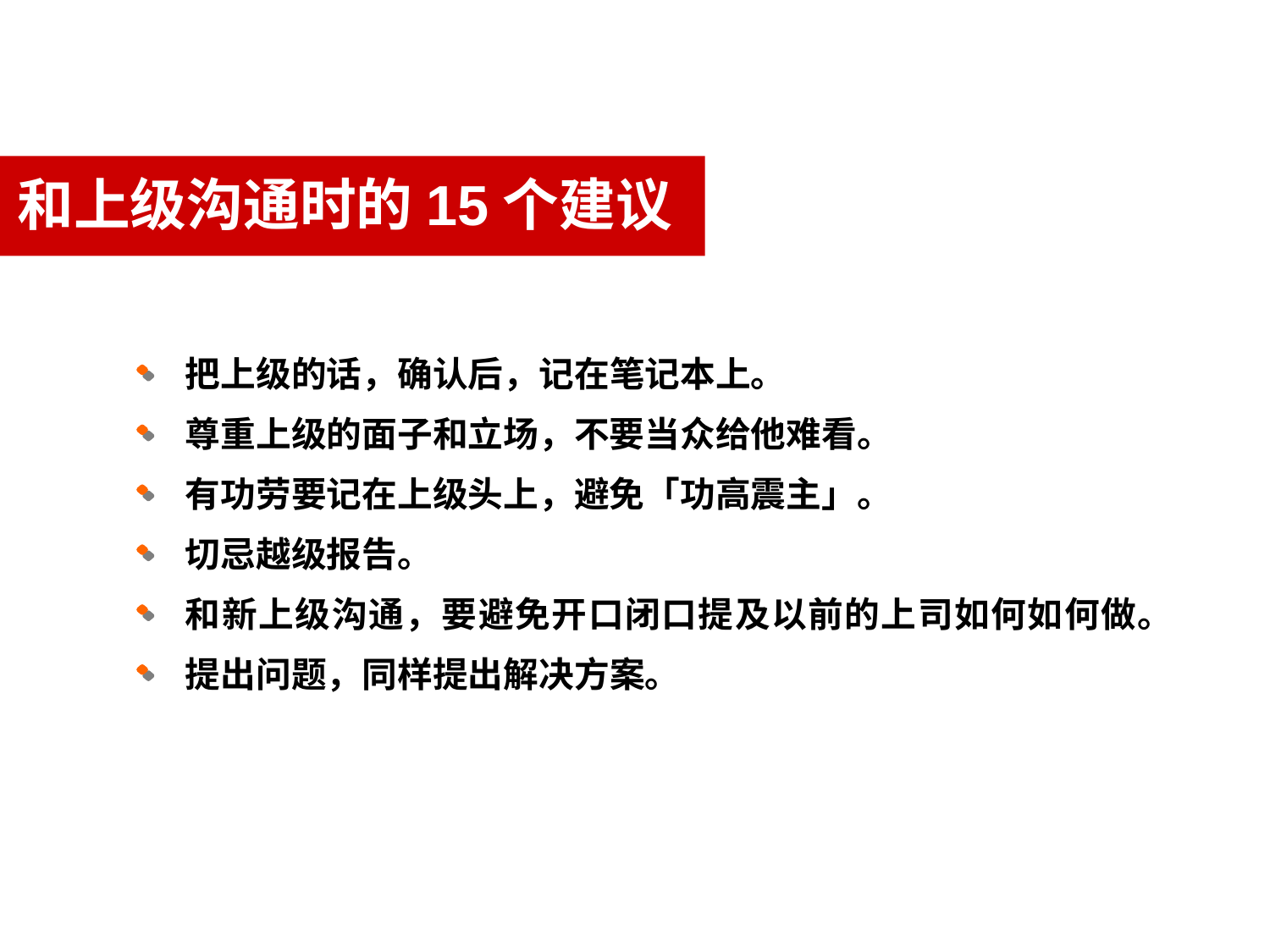

和上级沟通时的15个建议

把上级的话，确认后，记在笔记本上。
尊重上级的面子和立场，不要当众给他难看。
有功劳要记在上级头上，避免「功高震主」。
切忌越级报告。
和新上级沟通，要避免开口闭口提及以前的上司如何如何做。
提出问题，同样提出解决方案。